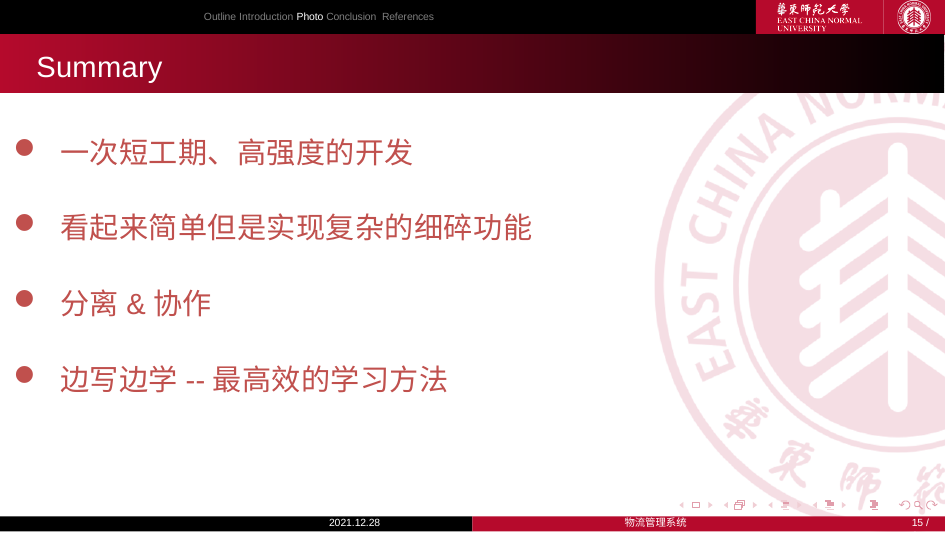

Outline Introduction Photo Conclusion References
Summary

一次短工期、高强度的开发

看起来简单但是实现复杂的细碎功能

分离&协作

边写边学--最高效的学习方法

2021.12.28
物流管理系统

15 / 6